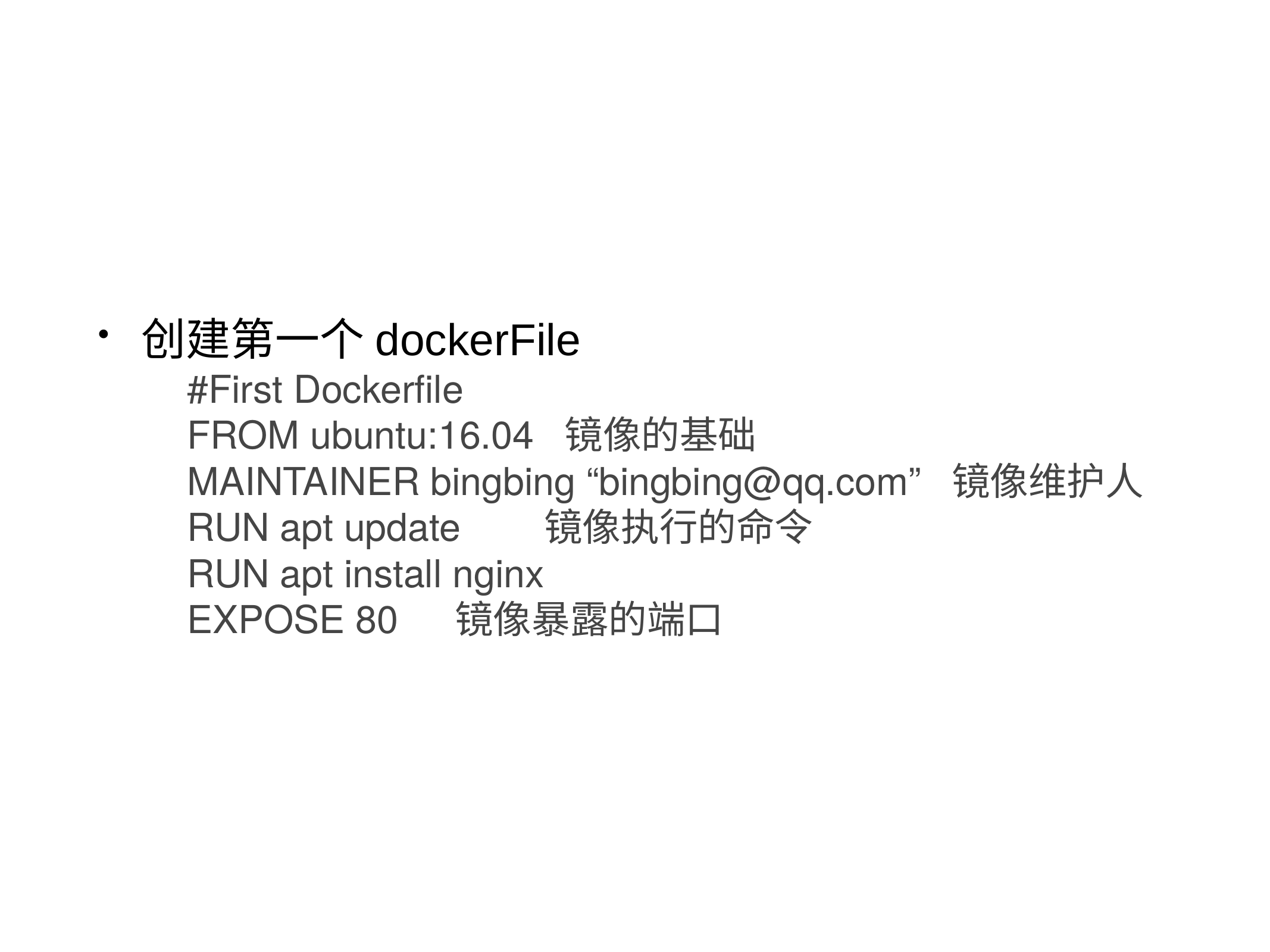

创建第一个dockerFile
	#First Dockerfile
	FROM ubuntu:16.04  镜像的基础
	MAINTAINER bingbing “bingbing@qq.com”  镜像维护人
	RUN apt update	镜像执行的命令
	RUN apt install nginx
	EXPOSE 80 	镜像暴露的端口